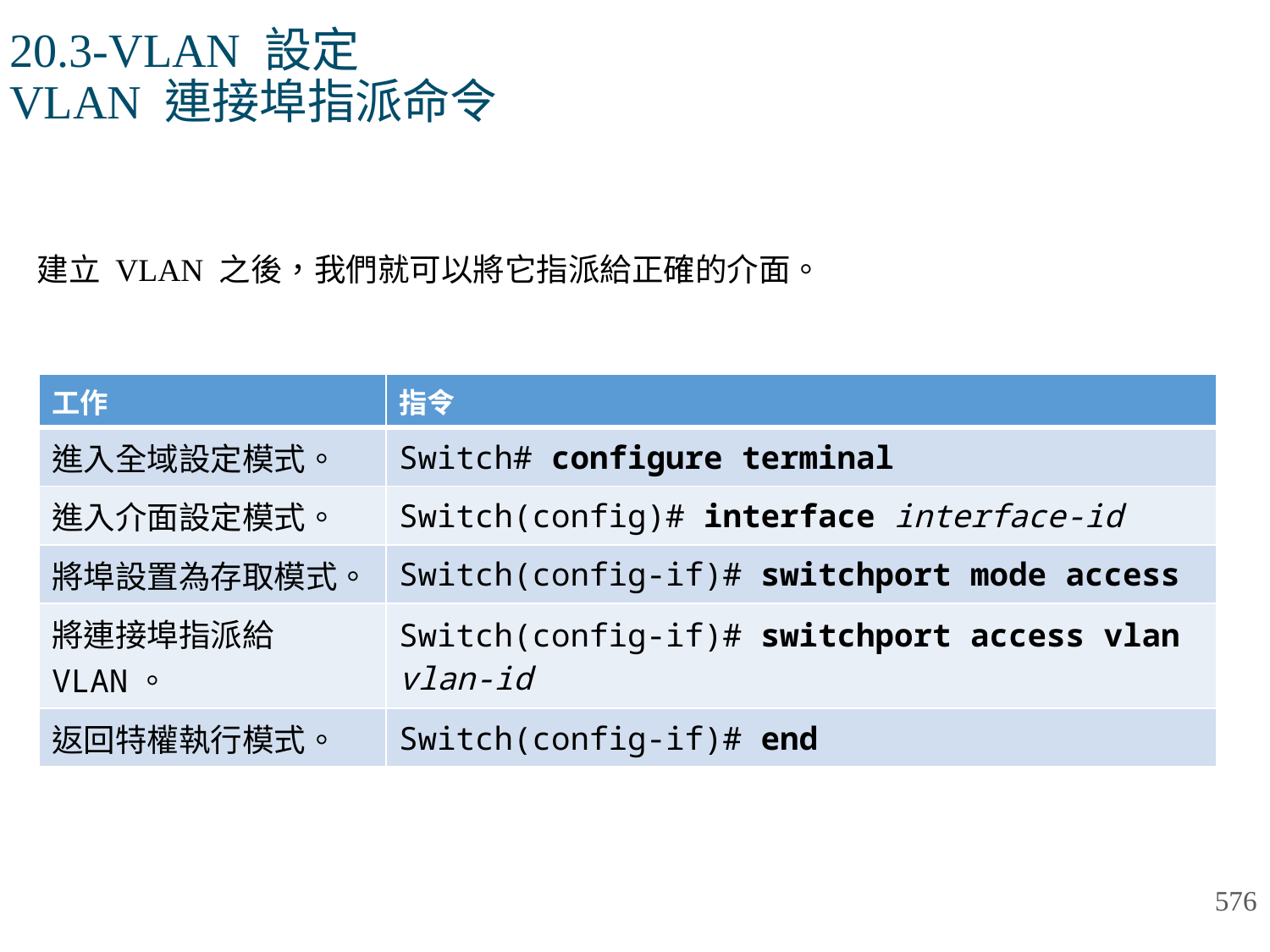

# 20.3-VLAN 設定 VLAN 連接埠指派命令
建立 VLAN 之後，我們就可以將它指派給正確的介面。

| 工作 | 指令 |
| --- | --- |
| 進入全域設定模式。 | Switch# configure terminal |
| 進入介面設定模式。 | Switch(config)# interface interface-id |
| 將埠設置為存取模式。 | Switch(config-if)# switchport mode access |
| 將連接埠指派給 VLAN。 | Switch(config-if)# switchport access vlan vlan-id |
| 返回特權執行模式。 | Switch(config-if)# end |
576